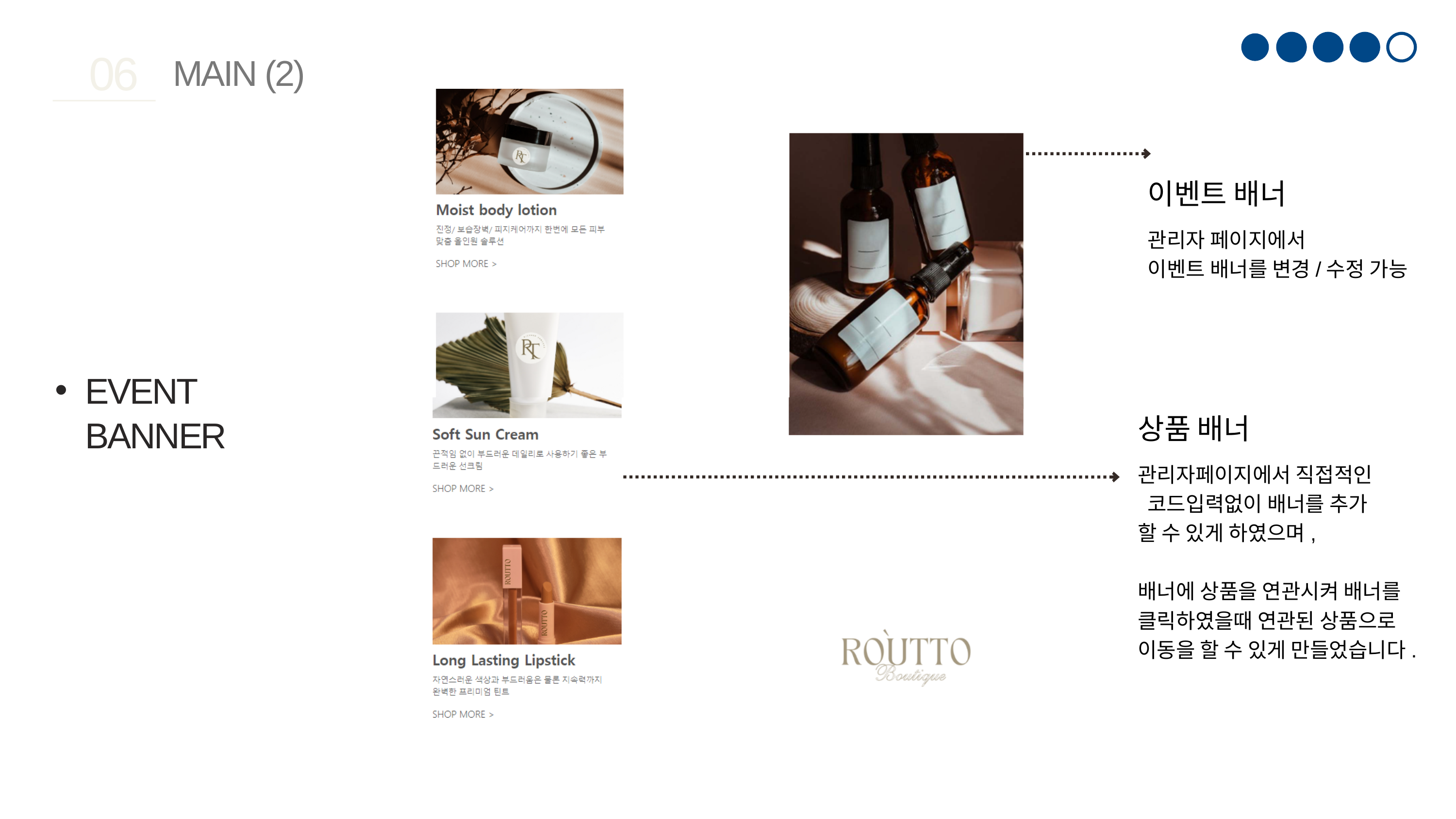

06
MAIN (2)

이벤트 배너
관리자 페이지에서
이벤트 배너를 변경/수정 가능
EVENT BANNER
상품 배너
관리자페이지에서 직접적인
 코드입력없이 배너를 추가
할 수 있게 하였으며,

배너에 상품을 연관시켜 배너를
클릭하였을때 연관된 상품으로
이동을 할 수 있게 만들었습니다.